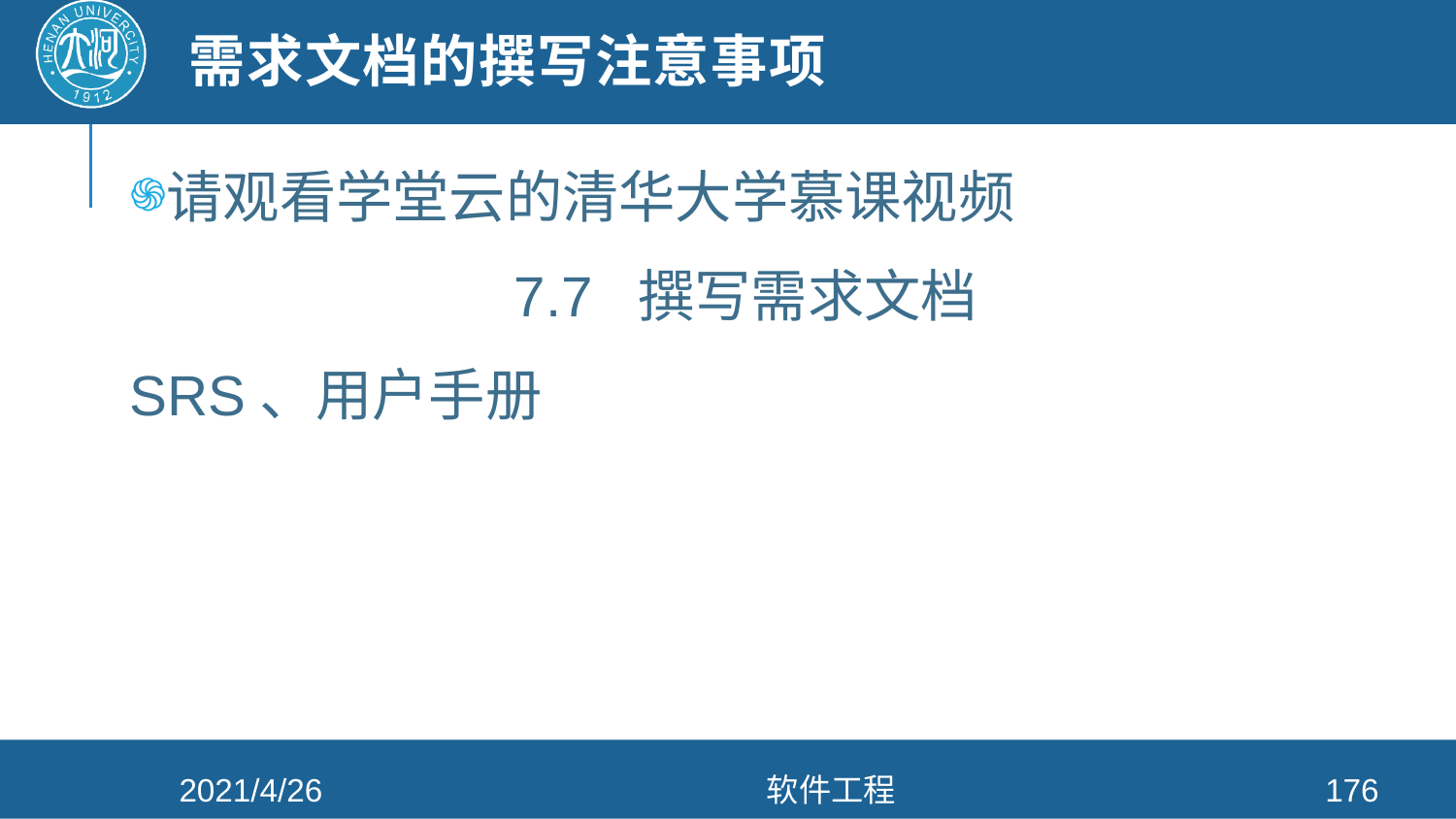

# 需求文档的撰写注意事项
请观看学堂云的清华大学慕课视频
7.7  撰写需求文档
SRS、用户手册
2021/4/26
软件工程
176